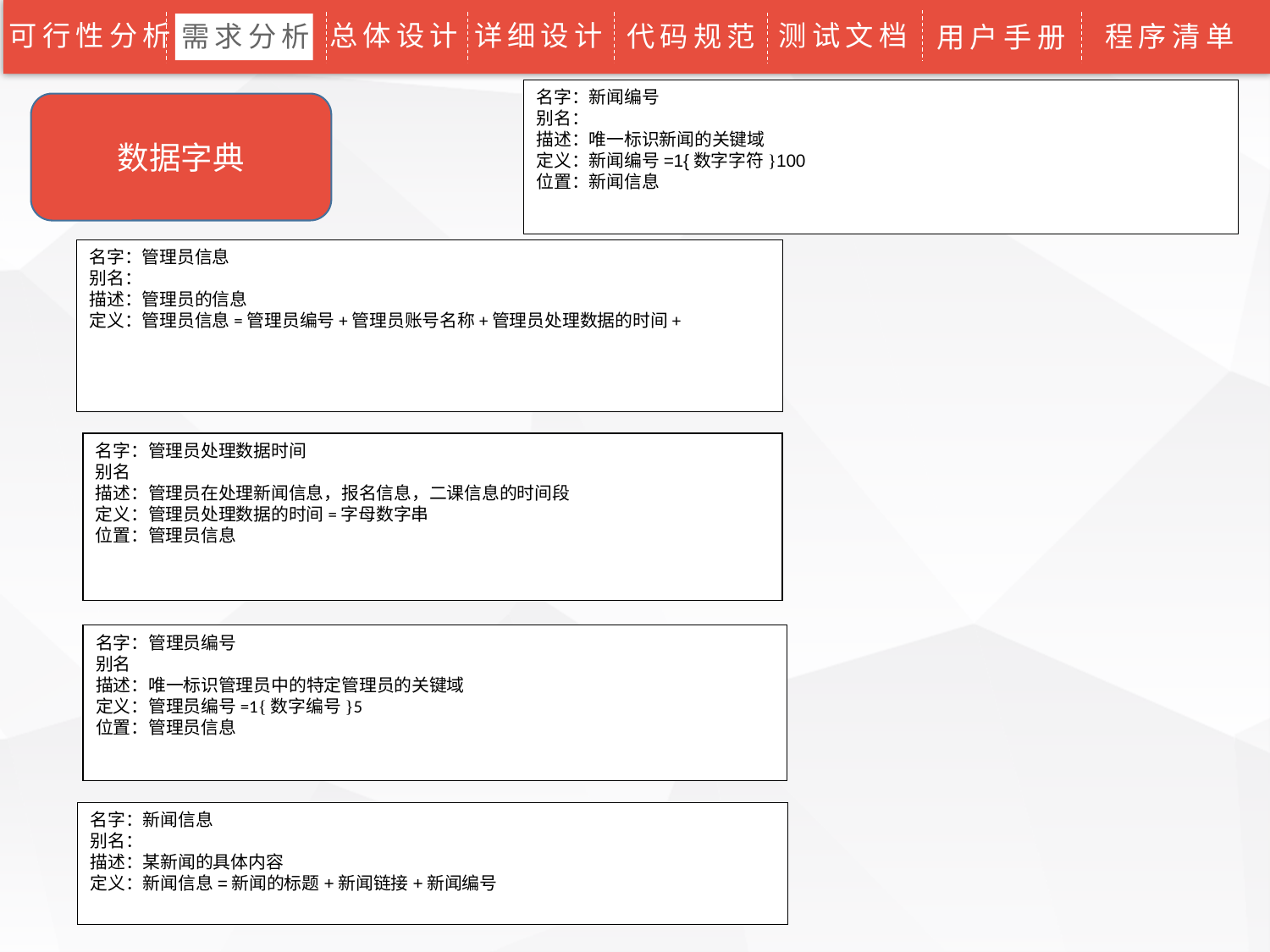

可行性分析
总体设计
详细设计
测试文档
代码规范
程序清单
需求分析

用户手册
名字：新闻编号
别名：
描述：唯一标识新闻的关键域
定义：新闻编号=1{数字字符}100
位置：新闻信息
数据字典
名字：管理员信息
别名：
描述：管理员的信息
定义：管理员信息=管理员编号+管理员账号名称+管理员处理数据的时间+
名字：管理员处理数据时间
别名
描述：管理员在处理新闻信息，报名信息，二课信息的时间段
定义：管理员处理数据的时间=字母数字串
位置：管理员信息
名字：管理员编号
别名
描述：唯一标识管理员中的特定管理员的关键域
定义：管理员编号=1{数字编号}5
位置：管理员信息
名字：新闻信息
别名：
描述：某新闻的具体内容
定义：新闻信息=新闻的标题+新闻链接+新闻编号